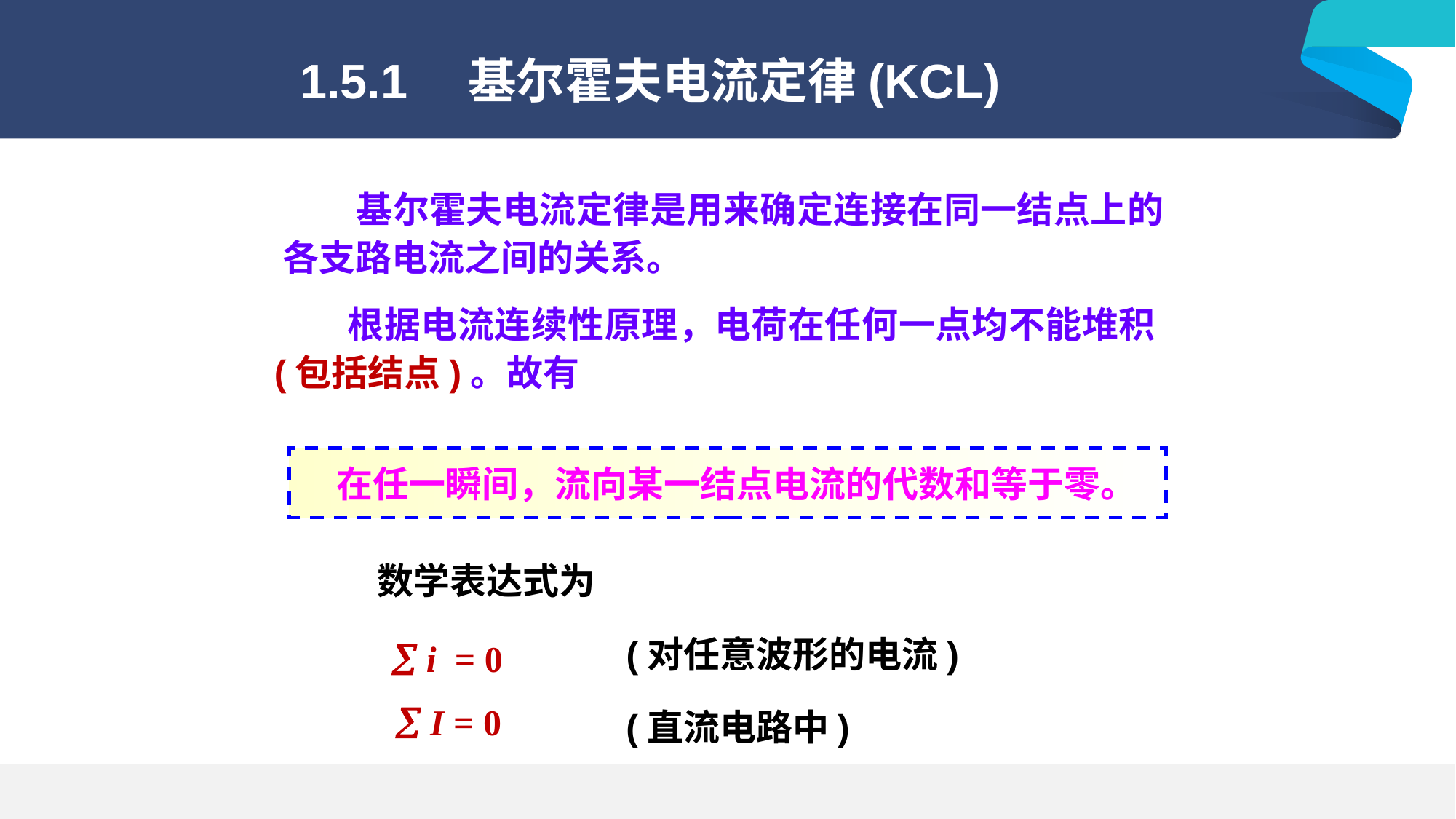

# 1.5.1　基尔霍夫电流定律(KCL)
　　基尔霍夫电流定律是用来确定连接在同一结点上的各支路电流之间的关系。
　　根据电流连续性原理，电荷在任何一点均不能堆积(包括结点)。故有
　在任一瞬间，流向某一结点电流的代数和等于零。
数学表达式为
(对任意波形的电流)
∑ i  = 0
∑ I = 0
(直流电路中)